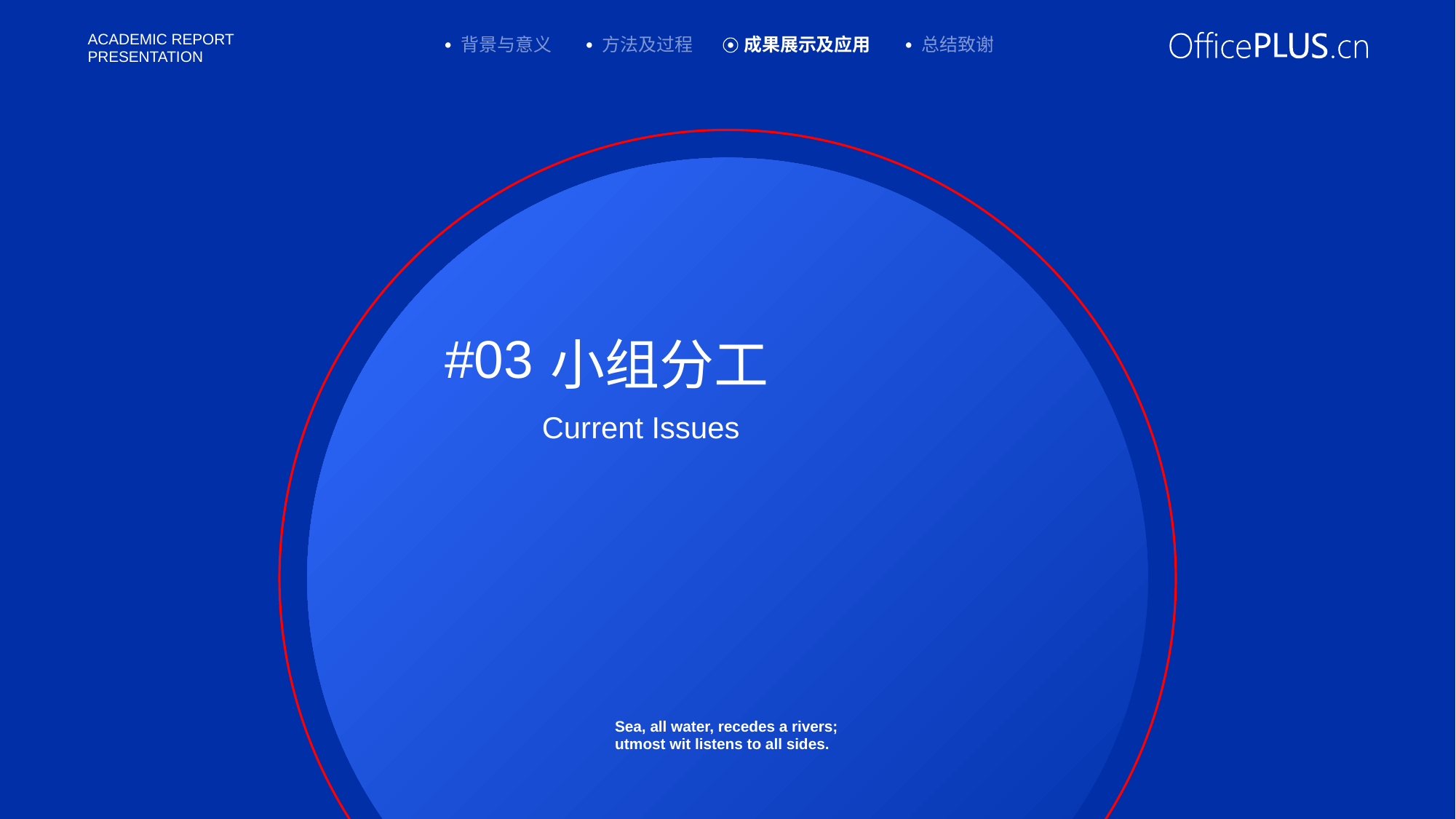

背景与意义
方法及过程
成果展示及应用
总结致谢

#03
小组分工
Current Issues